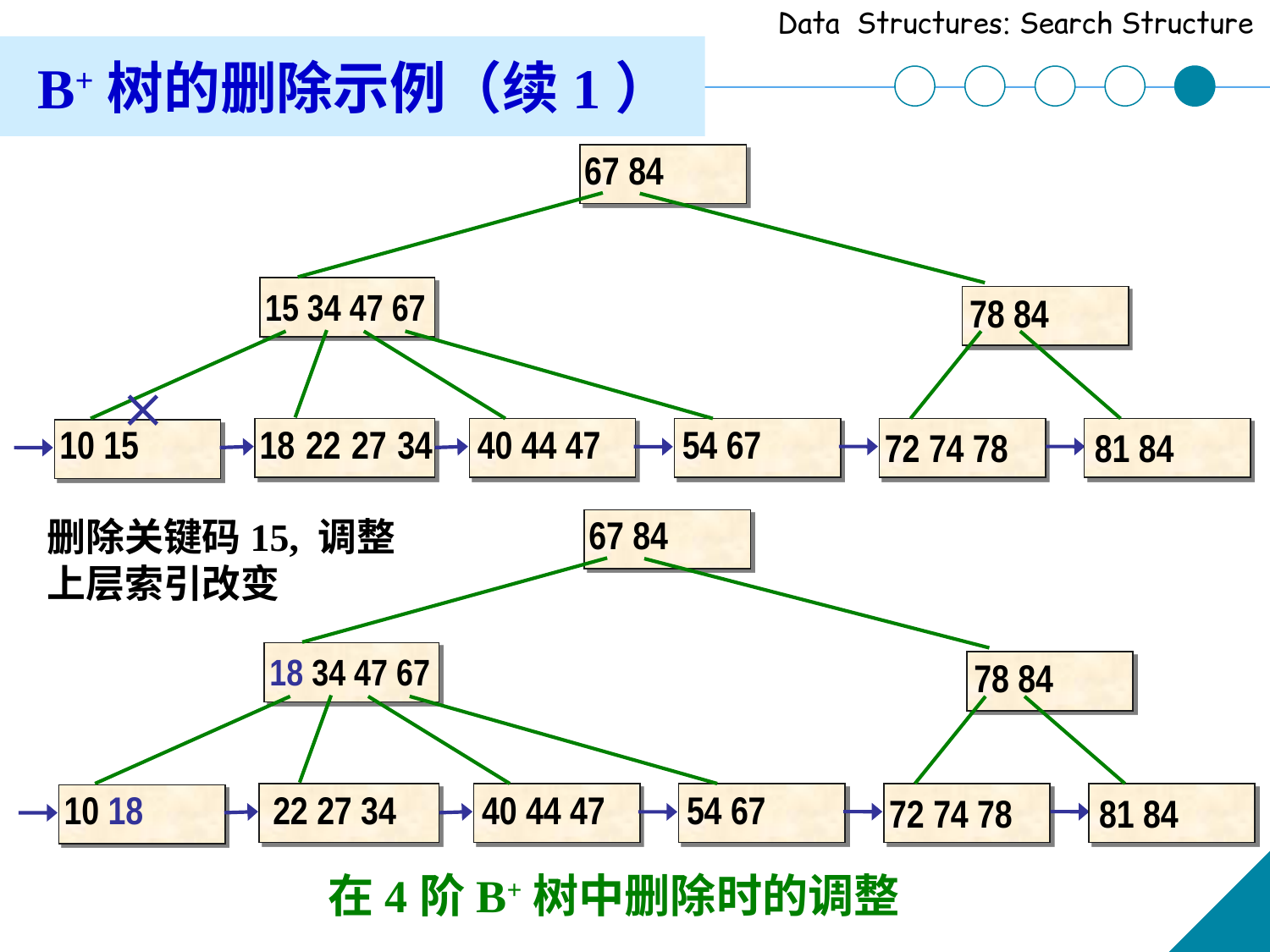

B+树的删除示例（续1）

67 84

15 34 47 67

78 84

10 15

18 22 27 34

40 44 47

54 67

72 74 78

81 84

×
67 84

18 34 47 67

78 84

10 18

 22 27 34

40 44 47

54 67

72 74 78

81 84

删除关键码15, 调整
上层索引改变
在4阶B+树中删除时的调整